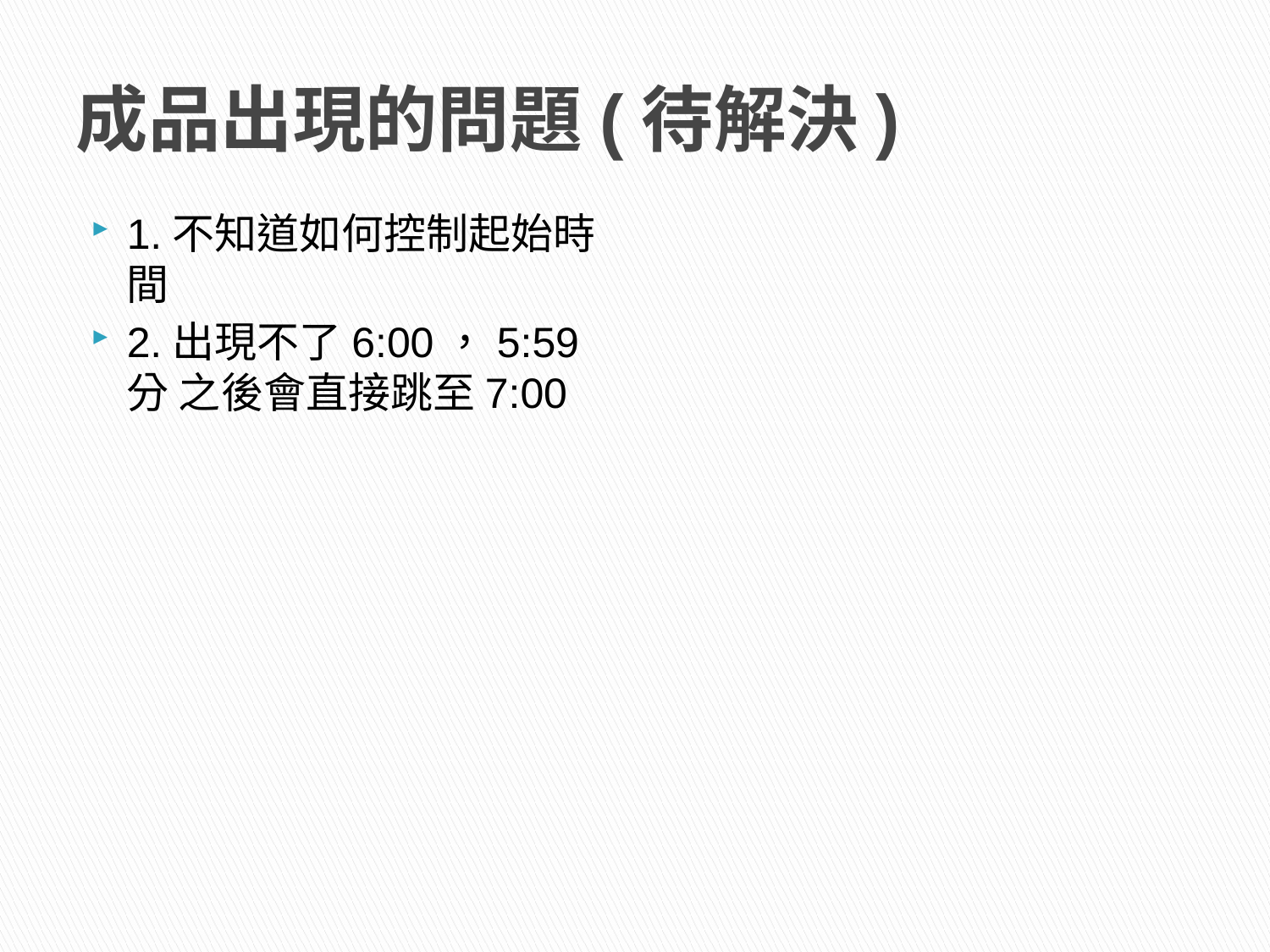

# 成品出現的問題(待解決)
1.不知道如何控制起始時間
2.出現不了6:00，5:59分 之後會直接跳至7:00